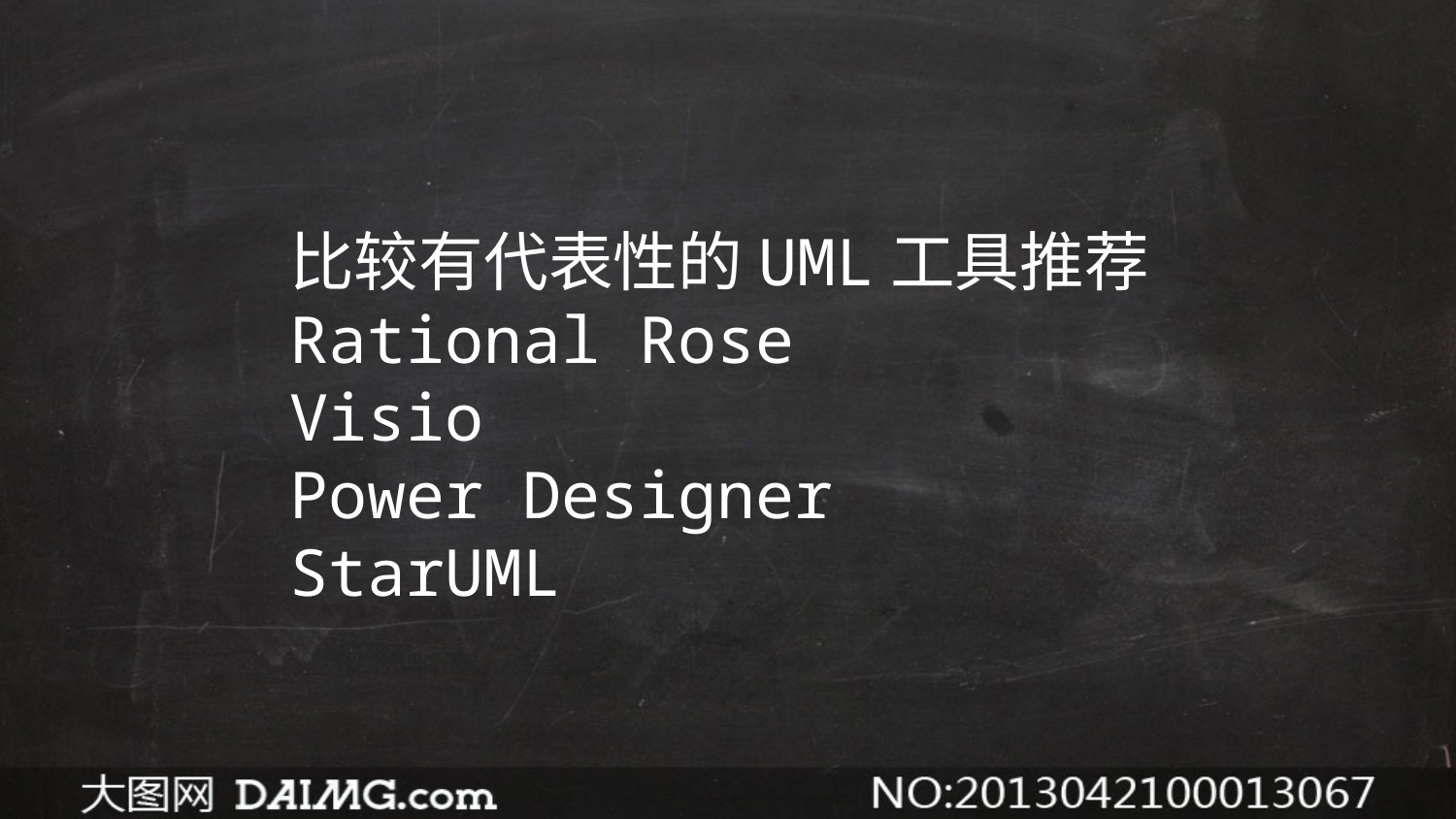

比较有代表性的UML工具推荐
Rational Rose
Visio
Power Designer
StarUML